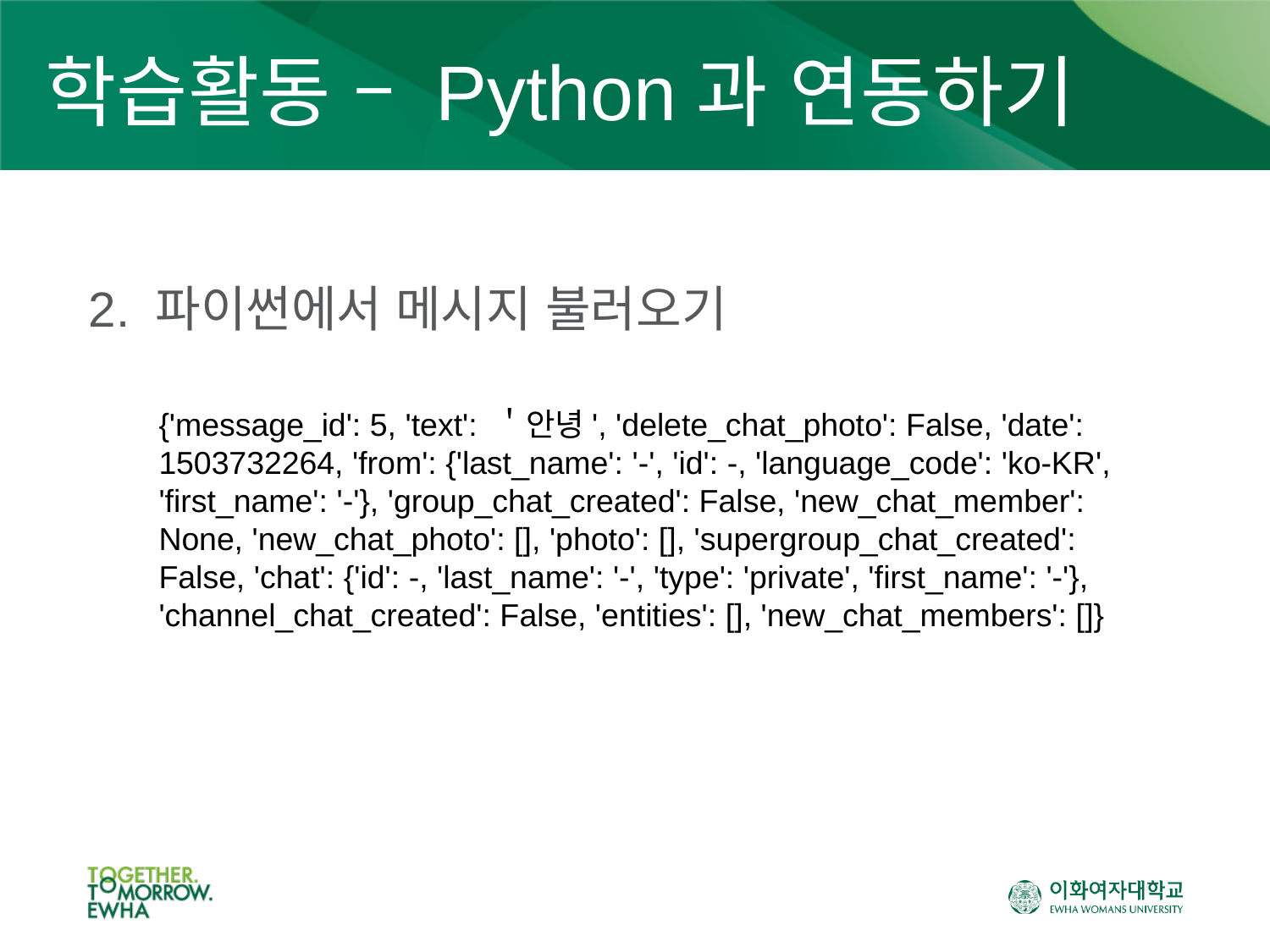

# 학습활동 – Python과 연동하기
2. 파이썬에서 메시지 불러오기

{'message_id': 5, 'text': ＇안녕', 'delete_chat_photo': False, 'date': 1503732264, 'from': {'last_name': '-', 'id': -, 'language_code': 'ko-KR', 'first_name': '-'}, 'group_chat_created': False, 'new_chat_member': None, 'new_chat_photo': [], 'photo': [], 'supergroup_chat_created': False, 'chat': {'id': -, 'last_name': '-', 'type': 'private', 'first_name': '-'}, 'channel_chat_created': False, 'entities': [], 'new_chat_members': []}